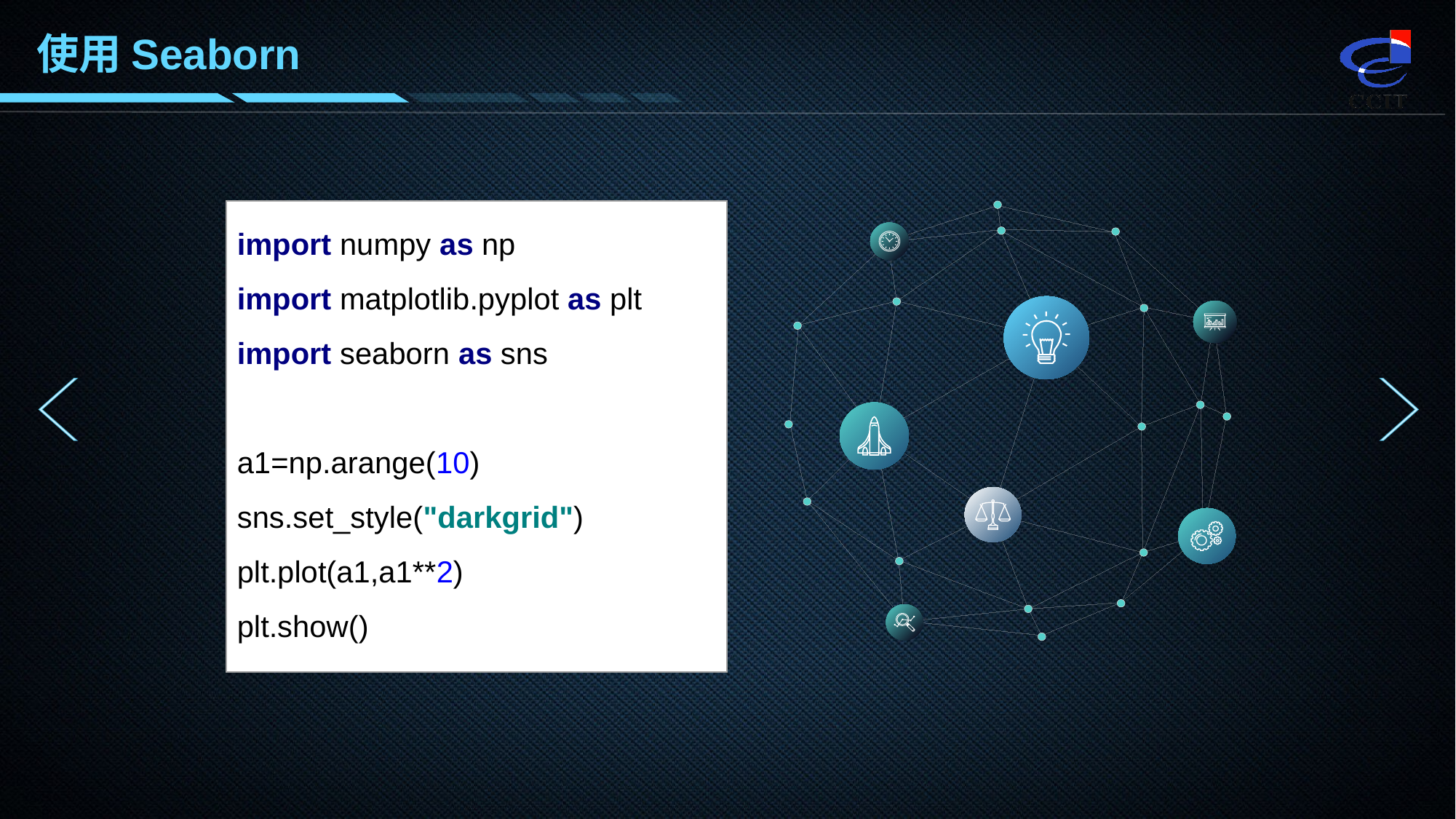

使用Seaborn
import numpy as np
import matplotlib.pyplot as plt
import seaborn as sns
a1=np.arange(10)
sns.set_style("darkgrid")
plt.plot(a1,a1**2)
plt.show()